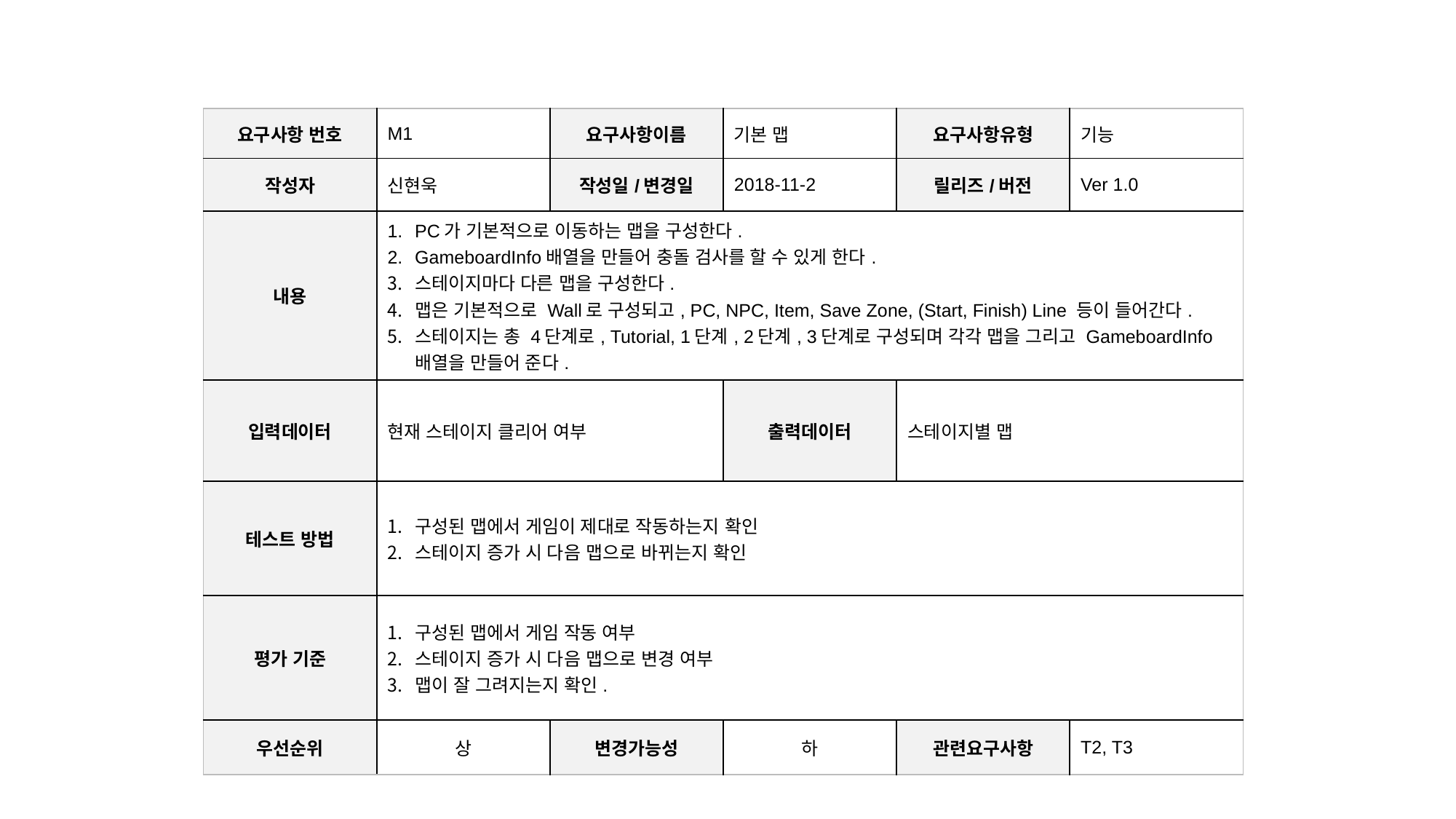

| 요구사항 번호 | M1 | 요구사항이름 | 기본 맵 | 요구사항유형 | 기능 |
| --- | --- | --- | --- | --- | --- |
| 작성자 | 신현욱 | 작성일/변경일 | 2018-11-2 | 릴리즈/버전 | Ver 1.0 |
| 내용 | PC가 기본적으로 이동하는 맵을 구성한다. GameboardInfo배열을 만들어 충돌 검사를 할 수 있게 한다. 스테이지마다 다른 맵을 구성한다. 맵은 기본적으로 Wall로 구성되고, PC, NPC, Item, Save Zone, (Start, Finish) Line 등이 들어간다. 스테이지는 총 4단계로, Tutorial, 1단계, 2단계, 3단계로 구성되며 각각 맵을 그리고 GameboardInfo배열을 만들어 준다. |  |  |  |  |
| 입력데이터 | 현재 스테이지 클리어 여부 |  | 출력데이터 | 스테이지별 맵 |  |
| 테스트 방법 | 구성된 맵에서 게임이 제대로 작동하는지 확인 스테이지 증가 시 다음 맵으로 바뀌는지 확인 |  |  |  |  |
| 평가 기준 | 구성된 맵에서 게임 작동 여부 스테이지 증가 시 다음 맵으로 변경 여부 맵이 잘 그려지는지 확인. |  |  |  |  |
| 우선순위 | 상 | 변경가능성 | 하 | 관련요구사항 | T2, T3 |